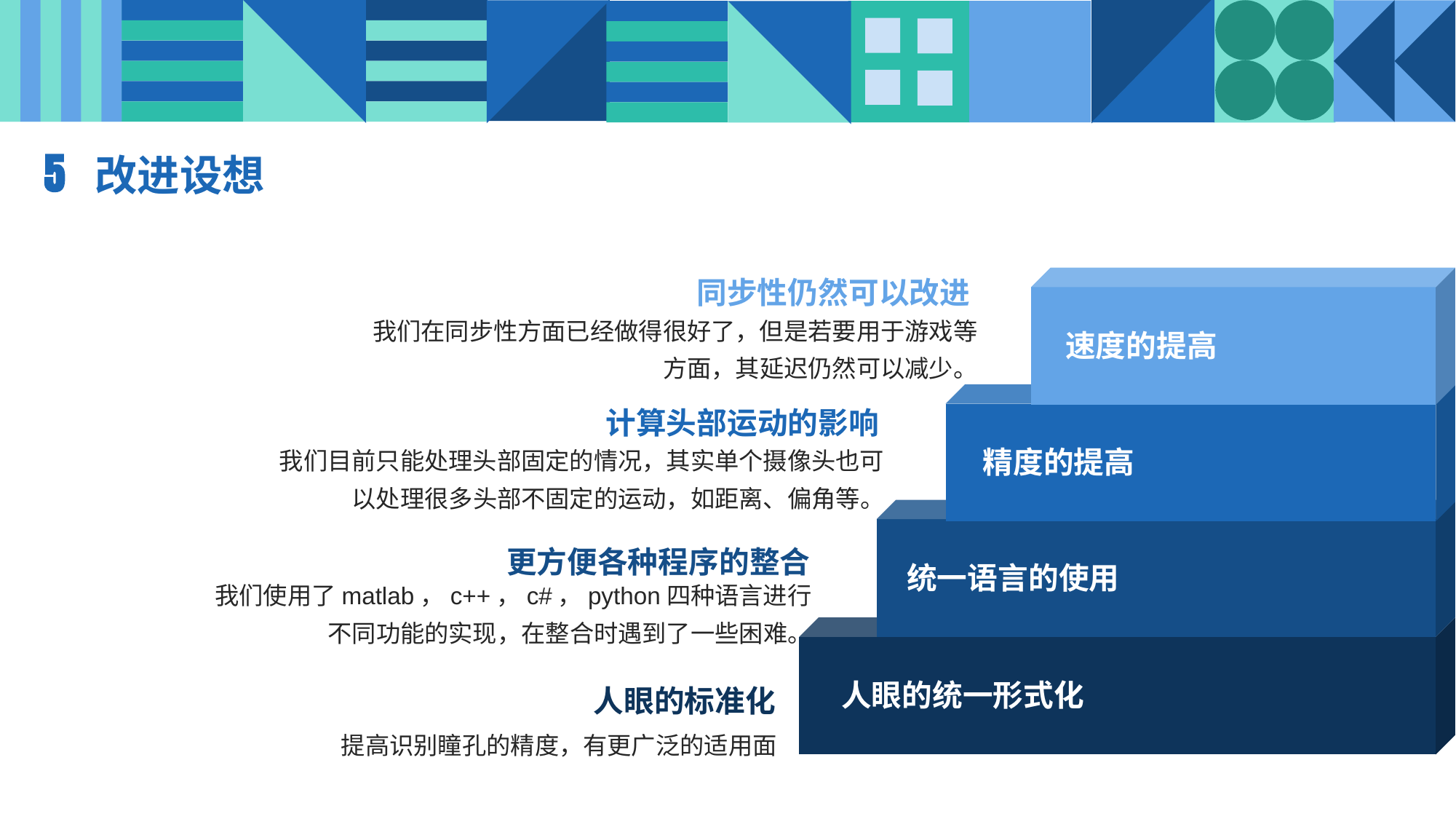

5  改进设想
同步性仍然可以改进
我们在同步性方面已经做得很好了，但是若要用于游戏等方面，其延迟仍然可以减少。

速度的提高
计算头部运动的影响
我们目前只能处理头部固定的情况，其实单个摄像头也可以处理很多头部不固定的运动，如距离、偏角等。

精度的提高

统一语言的使用
更方便各种程序的整合
我们使用了matlab，c++，c#，python四种语言进行不同功能的实现，在整合时遇到了一些困难。

人眼的统一形式化
人眼的标准化
提高识别瞳孔的精度，有更广泛的适用面